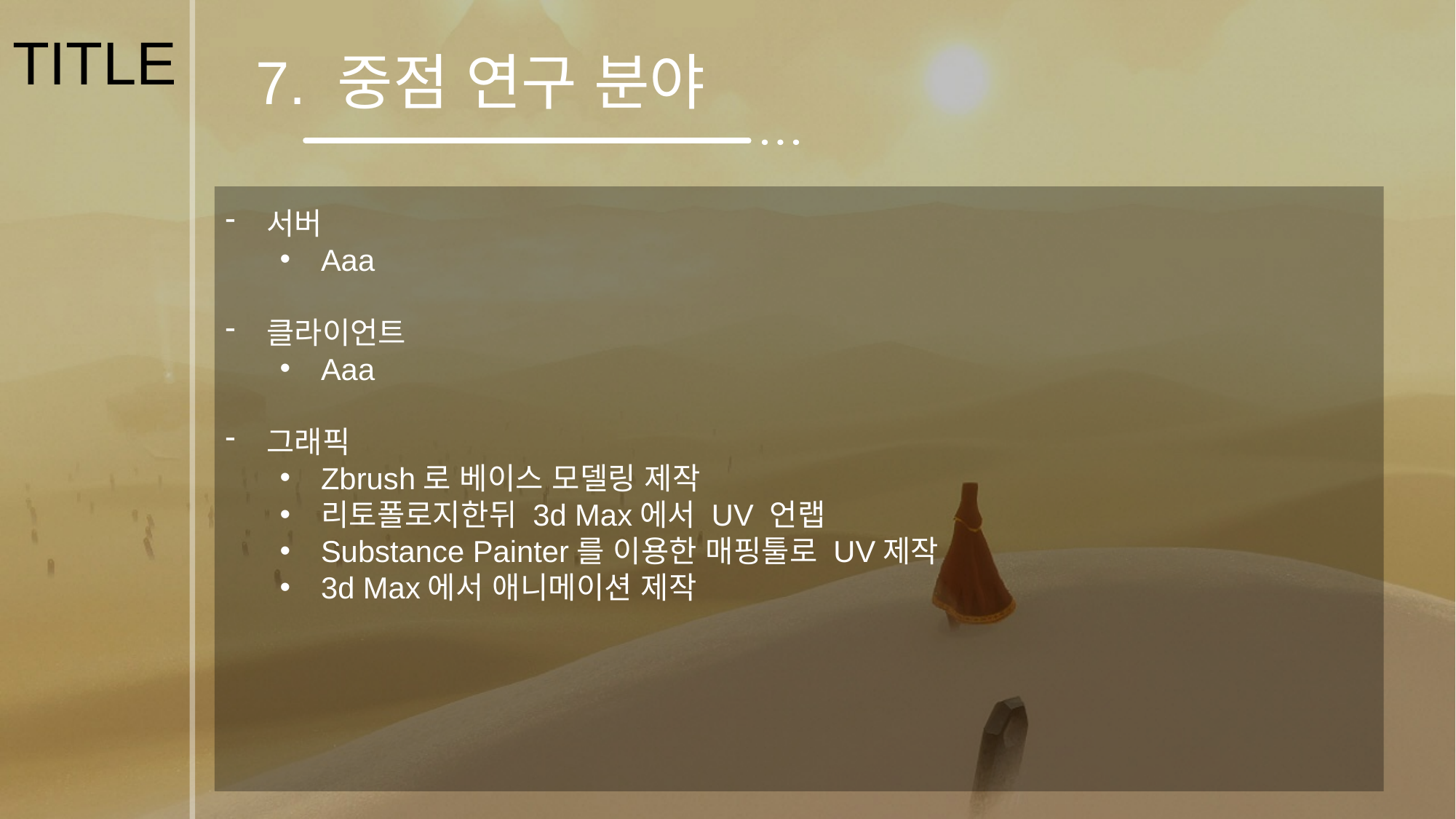

TITLE
7. 중점 연구 분야

서버
Aaa

클라이언트
Aaa

그래픽
Zbrush로 베이스 모델링 제작
리토폴로지한뒤 3d Max에서 UV 언랩
Substance Painter를 이용한 매핑툴로 UV제작
3d Max에서 애니메이션 제작